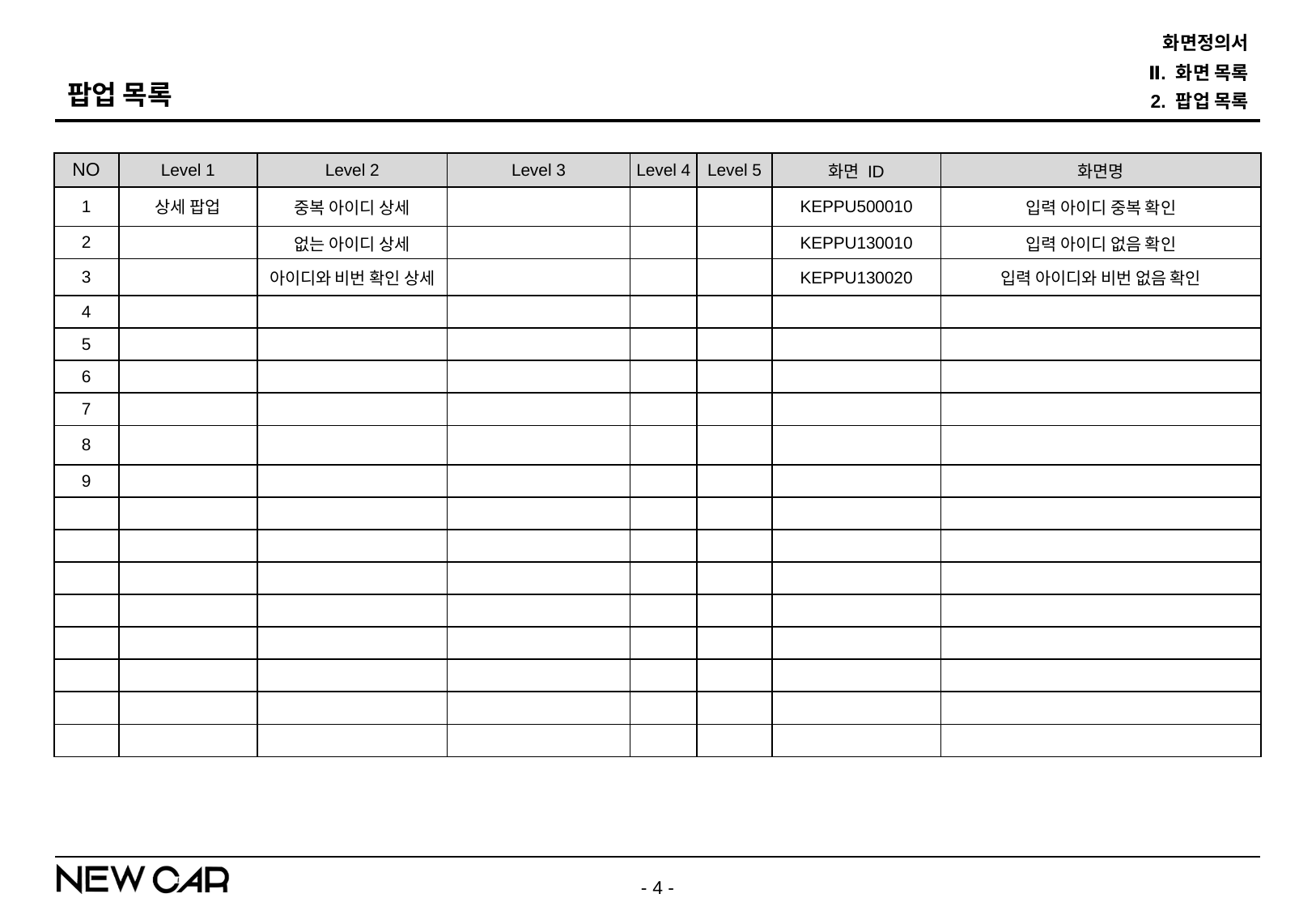

화면정의서
Ⅱ. 화면 목록
팝업 목록
2. 팝업 목록
| NO | Level 1 | Level 2 | Level 3 | Level 4 | Level 5 | 화면 ID | 화면명 |
| --- | --- | --- | --- | --- | --- | --- | --- |
| 1 | 상세 팝업 | 중복 아이디 상세 |  |  |  | KEPPU500010 | 입력 아이디 중복 확인 |
| 2 |  | 없는 아이디 상세 |  |  |  | KEPPU130010 | 입력 아이디 없음 확인 |
| 3 |  | 아이디와 비번 확인 상세 |  |  |  | KEPPU130020 | 입력 아이디와 비번 없음 확인 |
| 4 |  |  |  |  |  |  |  |
| 5 |  |  |  |  |  |  |  |
| 6 |  |  |  |  |  |  |  |
| 7 |  |  |  |  |  |  |  |
| 8 |  |  |  |  |  |  |  |
| 9 |  |  |  |  |  |  |  |
|  |  |  |  |  |  |  |  |
|  |  |  |  |  |  |  |  |
|  |  |  |  |  |  |  |  |
|  |  |  |  |  |  |  |  |
|  |  |  |  |  |  |  |  |
|  |  |  |  |  |  |  |  |
|  |  |  |  |  |  |  |  |
|  |  |  |  |  |  |  |  |